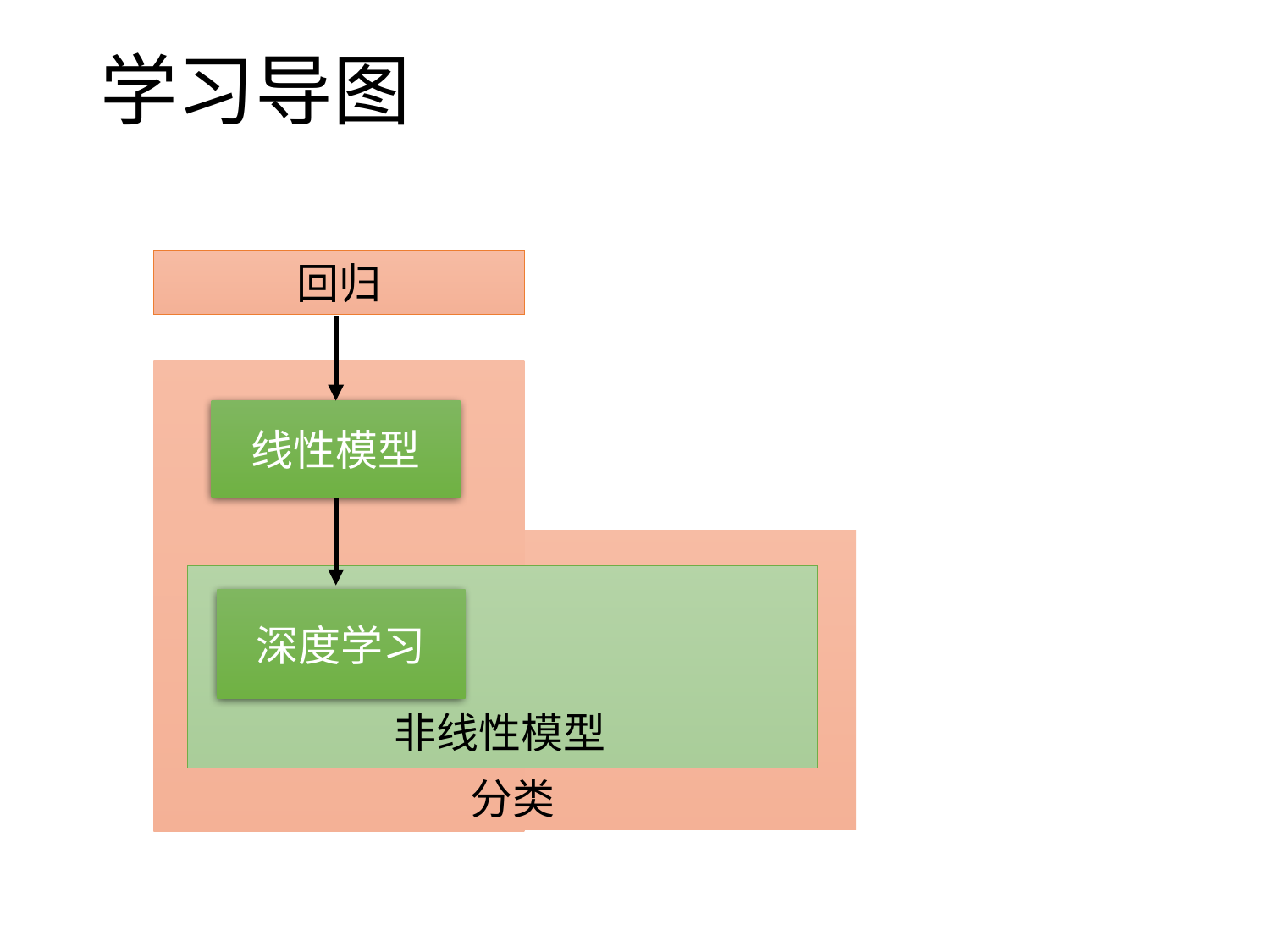

# 学习导图
回归

线性模型

深度学习
非线性模型
分类